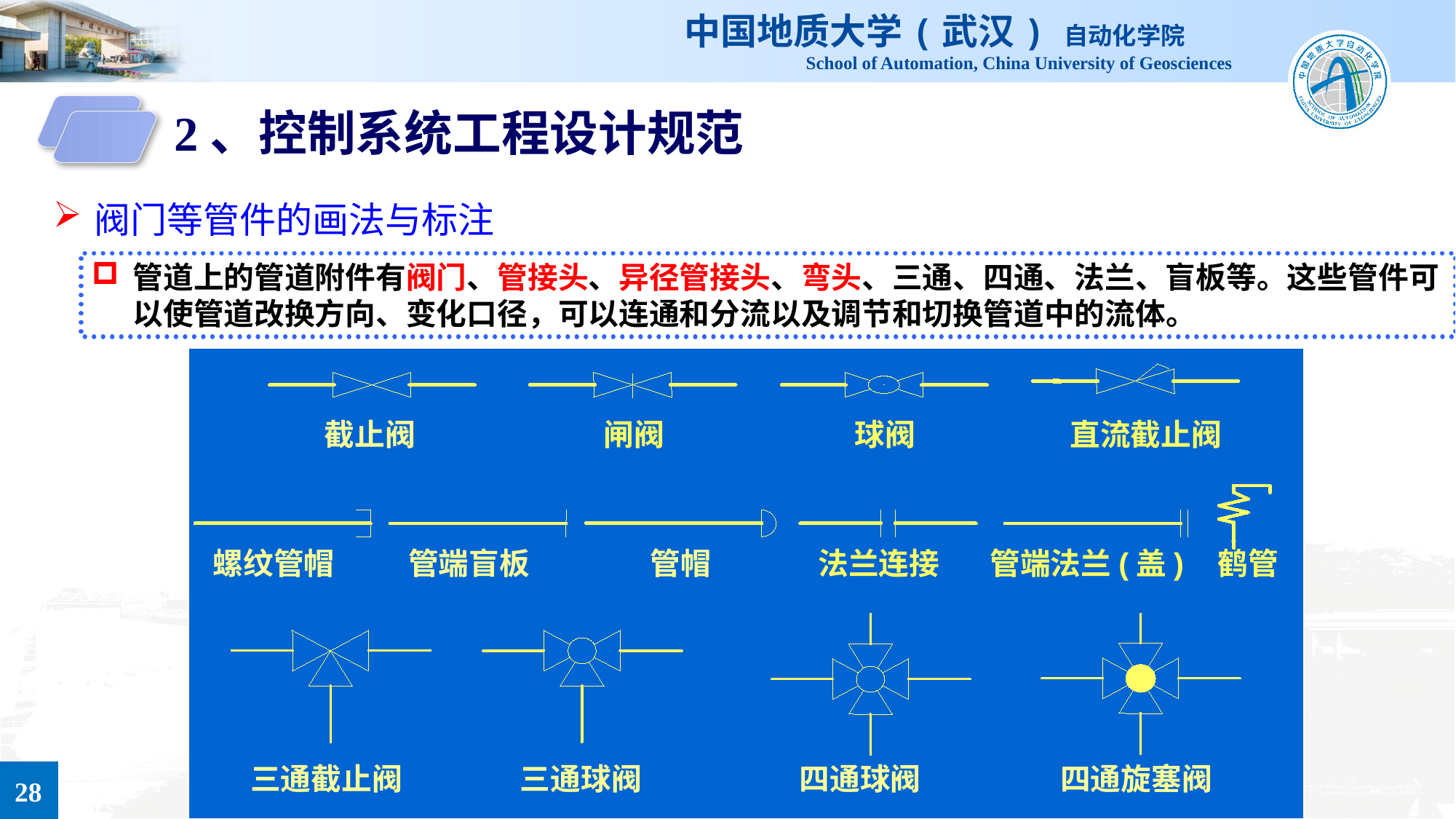

2、控制系统工程设计规范
阀门等管件的画法与标注
管道上的管道附件有阀门、管接头、异径管接头、弯头、三通、四通、法兰、盲板等。这些管件可以使管道改换方向、变化口径，可以连通和分流以及调节和切换管道中的流体。

截止阀
闸阀
球阀
直流截止阀

螺纹管帽
管端盲板
管帽
法兰连接
管端法兰(盖)
鹤管

三通截止阀
三通球阀
四通球阀
四通旋塞阀
28